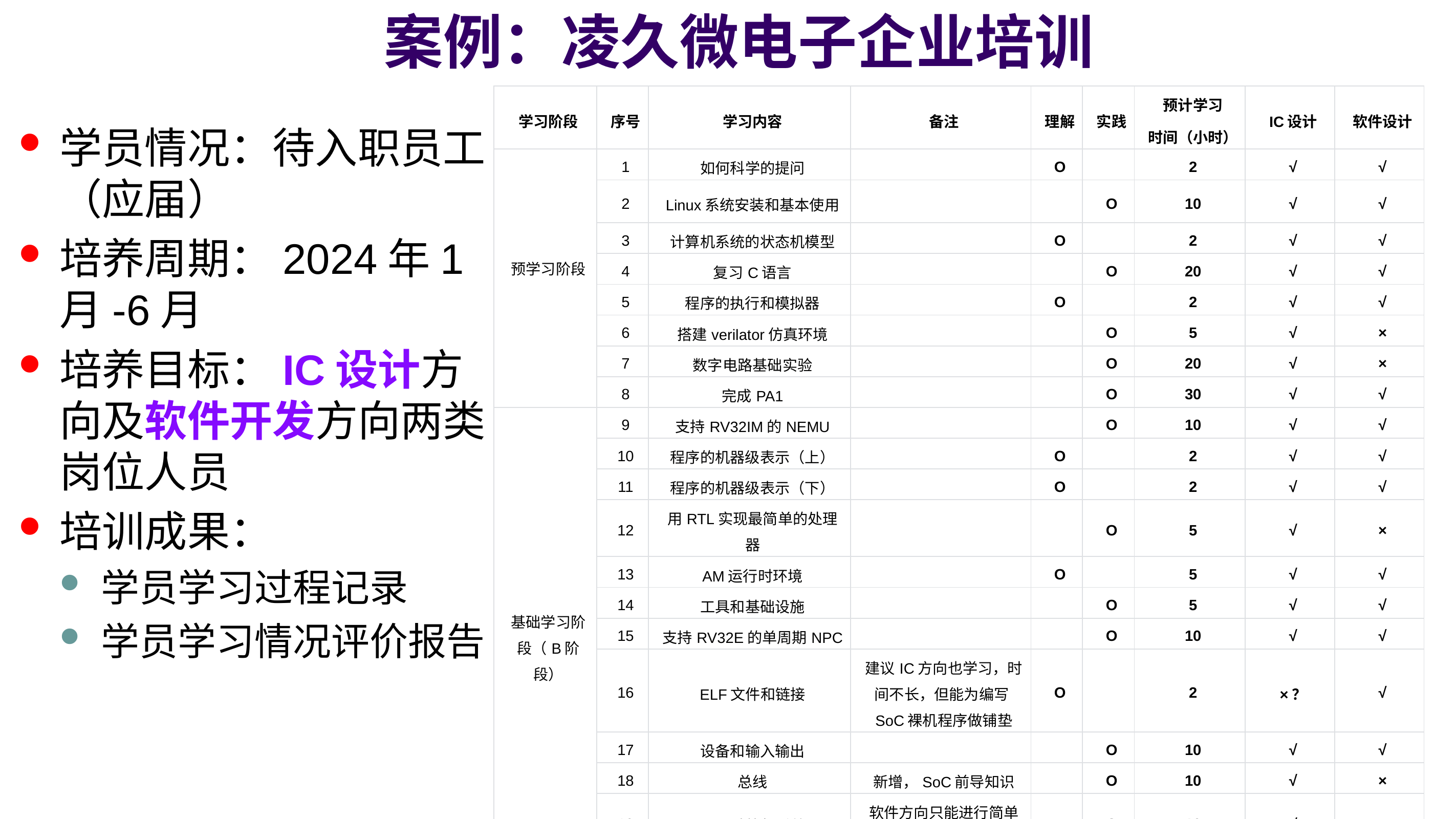

# 案例：凌久微电子企业培训
| 学习阶段 | 序号 | 学习内容 | 备注 | 理解 | 实践 | 预计学习 时间（小时） | IC设计 | 软件设计 |
| --- | --- | --- | --- | --- | --- | --- | --- | --- |
| 预学习阶段 | 1 | 如何科学的提问 |  | O |  | 2 | √ | √ |
|  | 2 | Linux系统安装和基本使用 |  |  | O | 10 | √ | √ |
|  | 3 | 计算机系统的状态机模型 |  | O |  | 2 | √ | √ |
|  | 4 | 复习C语言 |  |  | O | 20 | √ | √ |
|  | 5 | 程序的执行和模拟器 |  | O |  | 2 | √ | √ |
|  | 6 | 搭建verilator仿真环境 |  |  | O | 5 | √ | × |
|  | 7 | 数字电路基础实验 |  |  | O | 20 | √ | × |
|  | 8 | 完成PA1 |  |  | O | 30 | √ | √ |
| 基础学习阶段（B阶段） | 9 | 支持RV32IM的NEMU |  |  | O | 10 | √ | √ |
|  | 10 | 程序的机器级表示（上） |  | O |  | 2 | √ | √ |
|  | 11 | 程序的机器级表示（下） |  | O |  | 2 | √ | √ |
|  | 12 | 用RTL实现最简单的处理器 |  |  | O | 5 | √ | × |
|  | 13 | AM运行时环境 |  | O |  | 5 | √ | √ |
|  | 14 | 工具和基础设施 |  |  | O | 5 | √ | √ |
|  | 15 | 支持RV32E的单周期NPC |  |  | O | 10 | √ | √ |
|  | 16 | ELF文件和链接 | 建议IC方向也学习，时间不长，但能为编写SoC裸机程序做铺垫 | O |  | 2 | ×？ | √ |
|  | 17 | 设备和输入输出 |  |  | O | 10 | √ | √ |
|  | 18 | 总线 | 新增，SoC前导知识 |  | O | 10 | √ | × |
|  | 19 | SoC计算机系统 | 软件方向只能进行简单的开发 |  | O | 10 | √ | ×？ |
|  | 20 | 异常处理和RT-Thread | 新增 |  | O | 10 | 选做 | √ |
|  |  |  |  |  |  | 总时间 | 160 | 120 |
学员情况：待入职员工（应届）
培养周期：2024年1月-6月
培养目标：IC设计方向及软件开发方向两类岗位人员
培训成果：
学员学习过程记录
学员学习情况评价报告